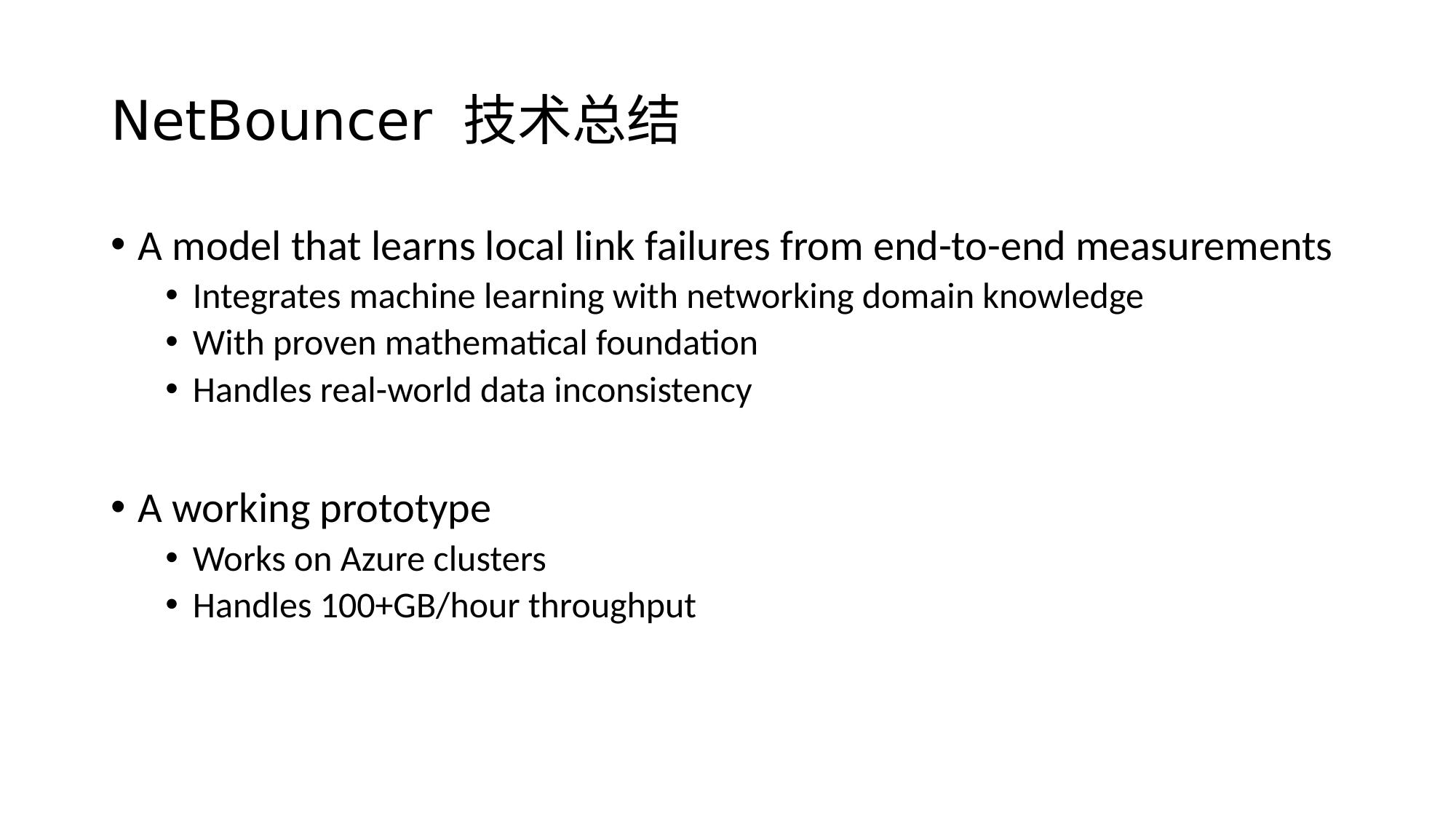

# NetBouncer 技术总结
A model that learns local link failures from end-to-end measurements
Integrates machine learning with networking domain knowledge
With proven mathematical foundation
Handles real-world data inconsistency

A working prototype
Works on Azure clusters
Handles 100+GB/hour throughput